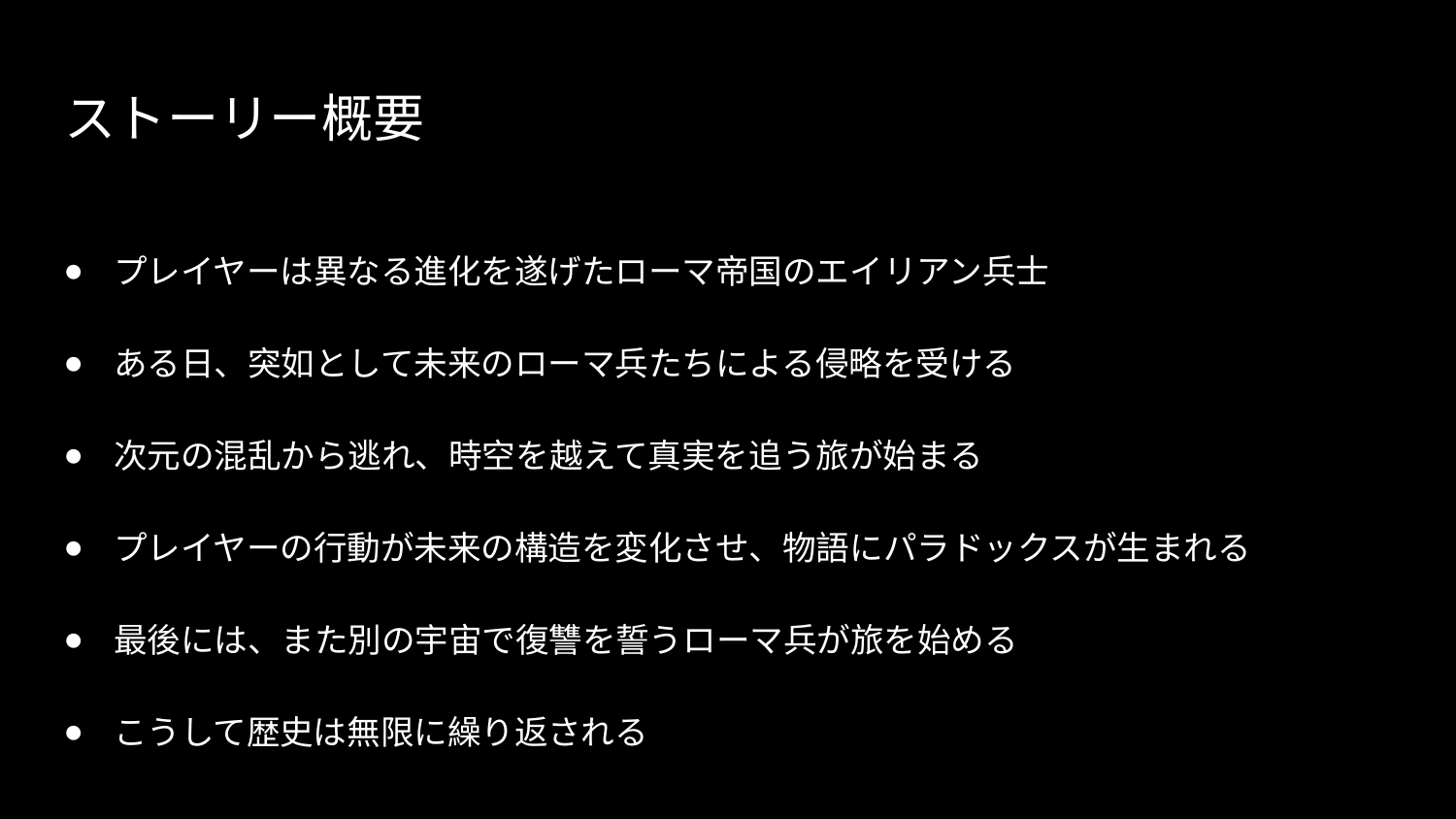

# ストーリー概要
プレイヤーは異なる進化を遂げたローマ帝国のエイリアン兵士
ある日、突如として未来のローマ兵たちによる侵略を受ける
次元の混乱から逃れ、時空を越えて真実を追う旅が始まる
プレイヤーの行動が未来の構造を変化させ、物語にパラドックスが生まれる
最後には、また別の宇宙で復讐を誓うローマ兵が旅を始める
こうして歴史は無限に繰り返される